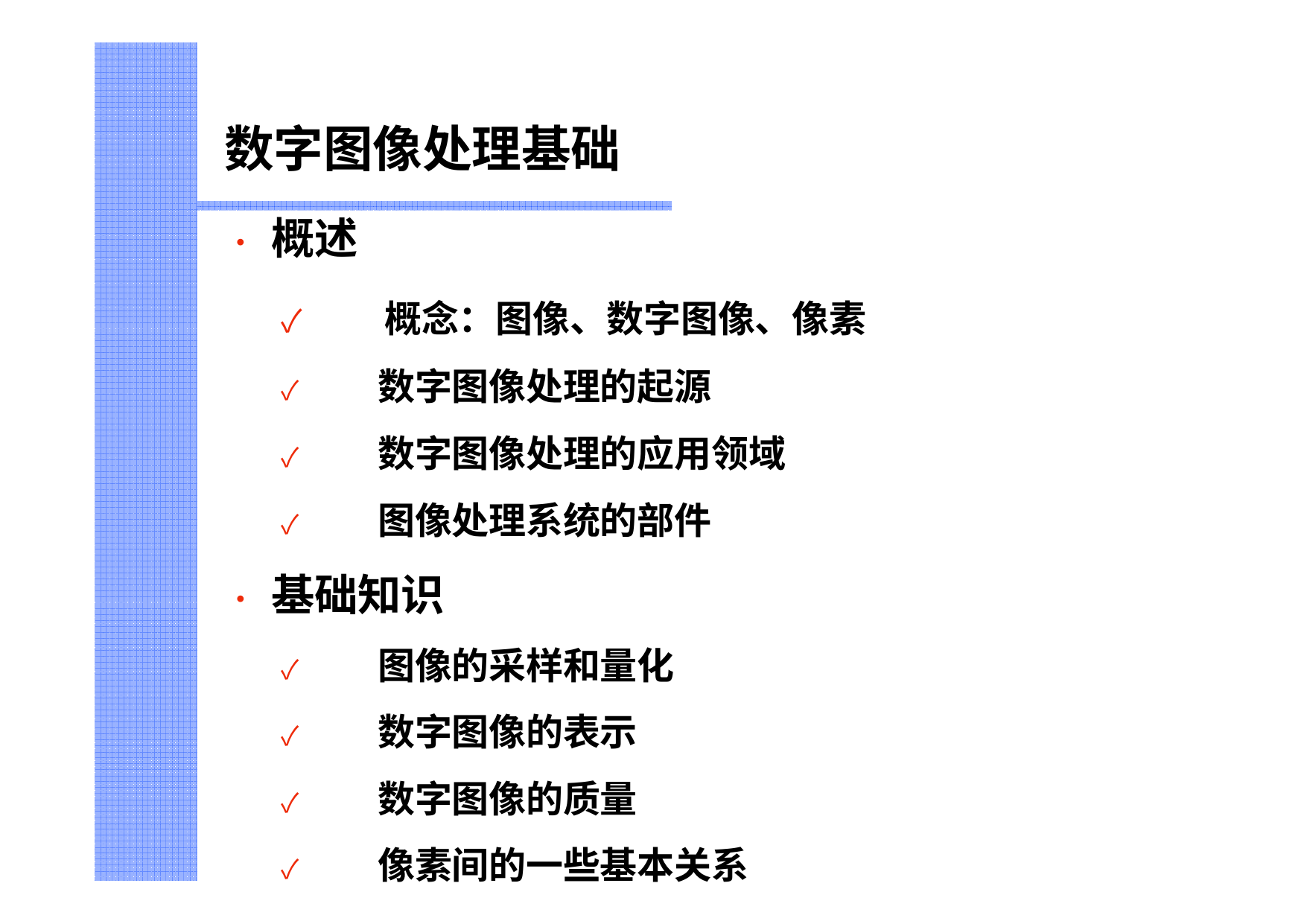

# 数字图像处理基础
•	概述
✓	概念：图像、数字图像、像素
✓	数字图像处理的起源
✓	数字图像处理的应用领域
✓	图像处理系统的部件
•	基础知识
✓	图像的采样和量化
✓	数字图像的表示
✓	数字图像的质量
✓	像素间的一些基本关系